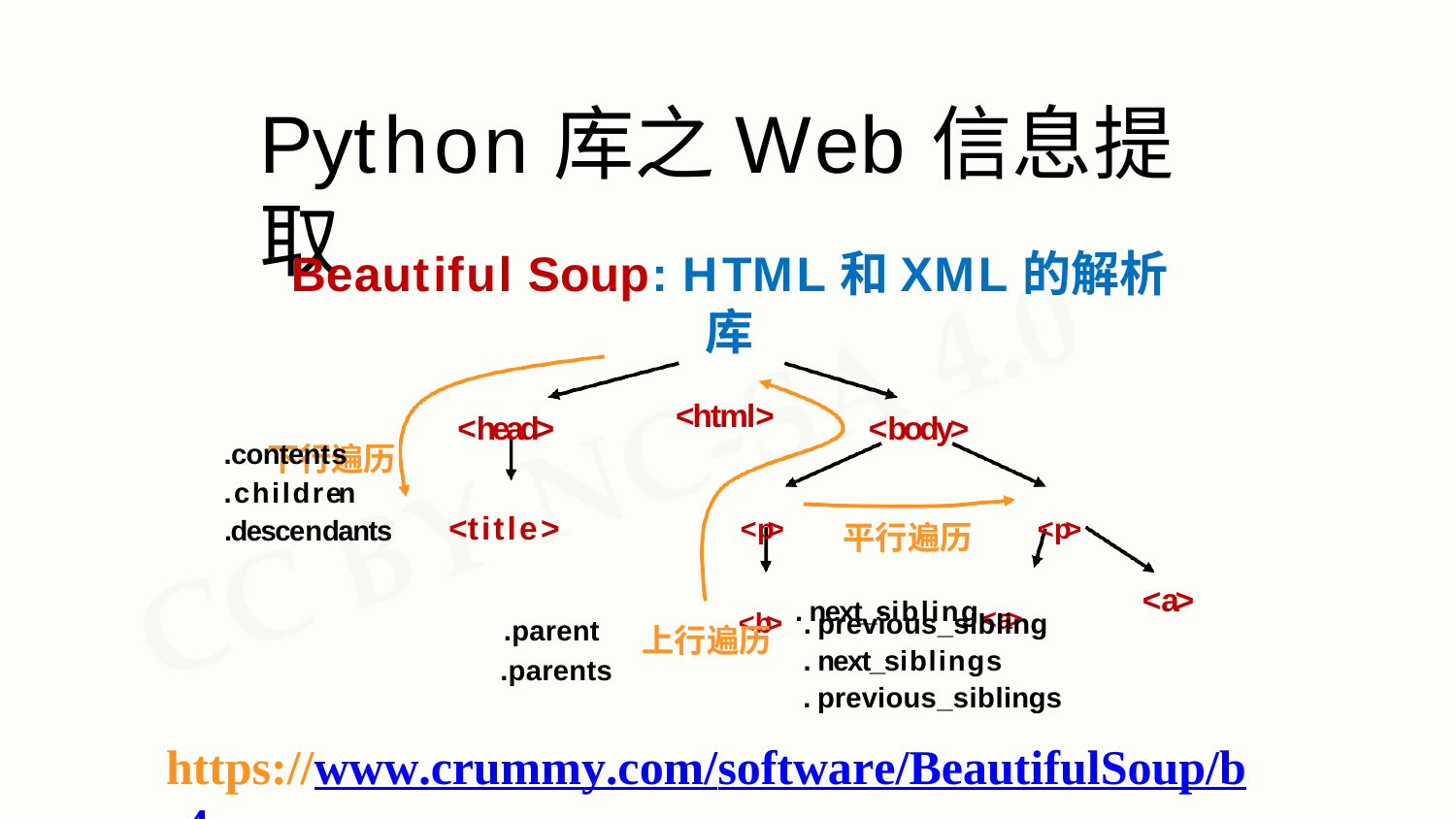

# Python库之Web信息提取
Beautiful Soup: HTML和XML的解析库
<html>
下行遍历

<head>	<body>
.contents
.children
.descendants
<title>	<p>	<p>
平行遍历
<b> .next_sibling<a>
<a>
.previous_sibling
.parent
.parents
上行遍历
.next_siblings
.previous_siblings
https://www.crummy.com/software/BeautifulSoup/bs4